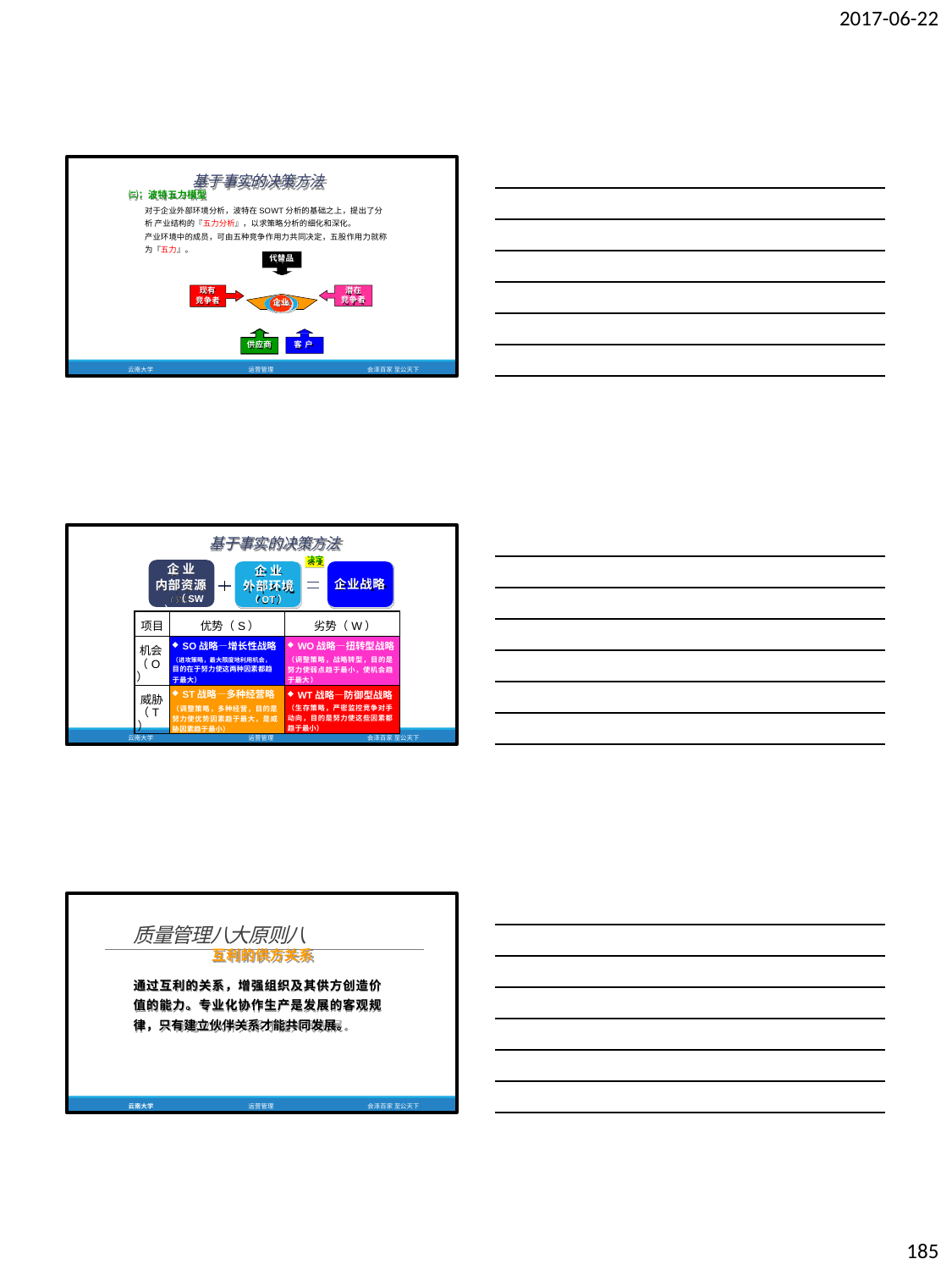

2017-06-22

基于事实的决策方法
㈡：波特五力模型
对于企业外部环境分析，波特在SOWT分析的基础之上，提出了分析 产业结构的『五力分析』，以求策略分析的细化和深化。
产业环境中的成员，可由五种竞争作用力共同决定，五股作用力就称 为『五力』。
代替品

潜在 竞争者
现有 竞争者

企业

供应商
客 户

云南大学
运营管理
会泽百家 至公天下

基于事实的决策方法
决定
企 业

企 业 内部资源
（SW）

企业战略
外部环境
（OT）

| 项目 | 优势（S） | 劣势（W） |
| --- | --- | --- |
| 机会 （O） | SO战略—增长性战略 （进攻策略，最大限度地利用机会， 目的在于努力使这两种因素都趋 于最大） | WO战略—扭转型战略 （调整策略，战略转型，目的是 努力使弱点趋于最小，使机会趋 于最大） |
| 威胁 （T） | ST战略—多种经营略 （调整策略，多种经营，目的是 努力使优势因素趋于最大，是威 胁因素趋于最小） | WT战略—防御型战略 （生存策略，严密监控竞争对手 动向，目的是努力使这些因素都 趋于最小） |

云南大学
运营管理
会泽百家 至公天下

质量管理八大原则八
互利的供方关系
通过互利的关系，增强组织及其供方创造价 值的能力。专业化协作生产是发展的客观规 律，只有建立伙伴关系才能共同发展。

云南大学
运营管理
会泽百家 至公天下

185